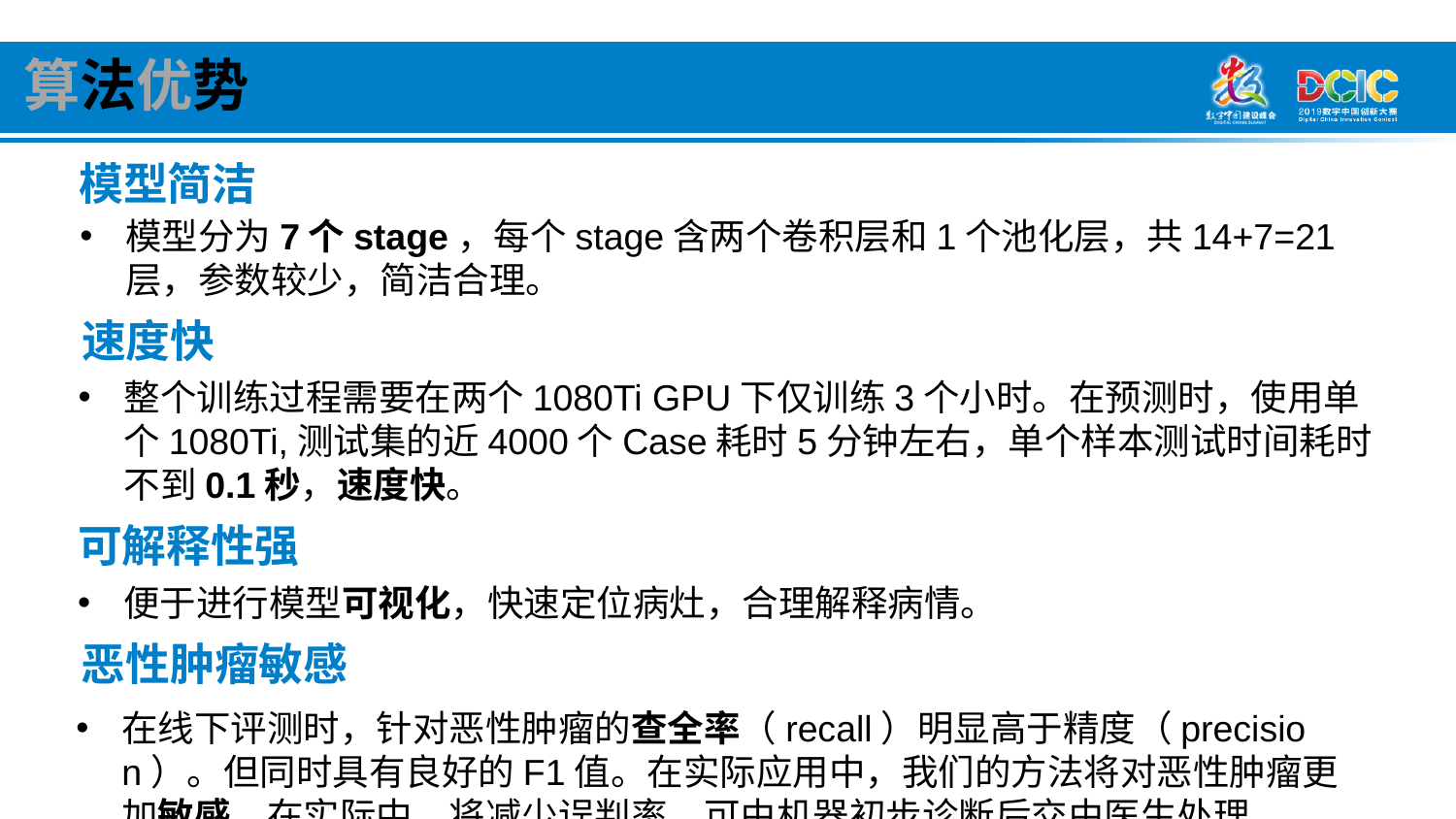

算法优势
模型简洁
模型分为7个stage，每个stage含两个卷积层和1个池化层，共14+7=21层，参数较少，简洁合理。
速度快
整个训练过程需要在两个1080Ti GPU下仅训练3个小时。在预测时，使用单个1080Ti,测试集的近4000个Case耗时5分钟左右，单个样本测试时间耗时不到0.1秒，速度快。
可解释性强
便于进行模型可视化，快速定位病灶，合理解释病情。
恶性肿瘤敏感
在线下评测时，针对恶性肿瘤的查全率（recall）明显高于精度（precision）。但同时具有良好的F1值。在实际应用中，我们的方法将对恶性肿瘤更加敏感。在实际中，将减少误判率，可由机器初步诊断后交由医生处理。